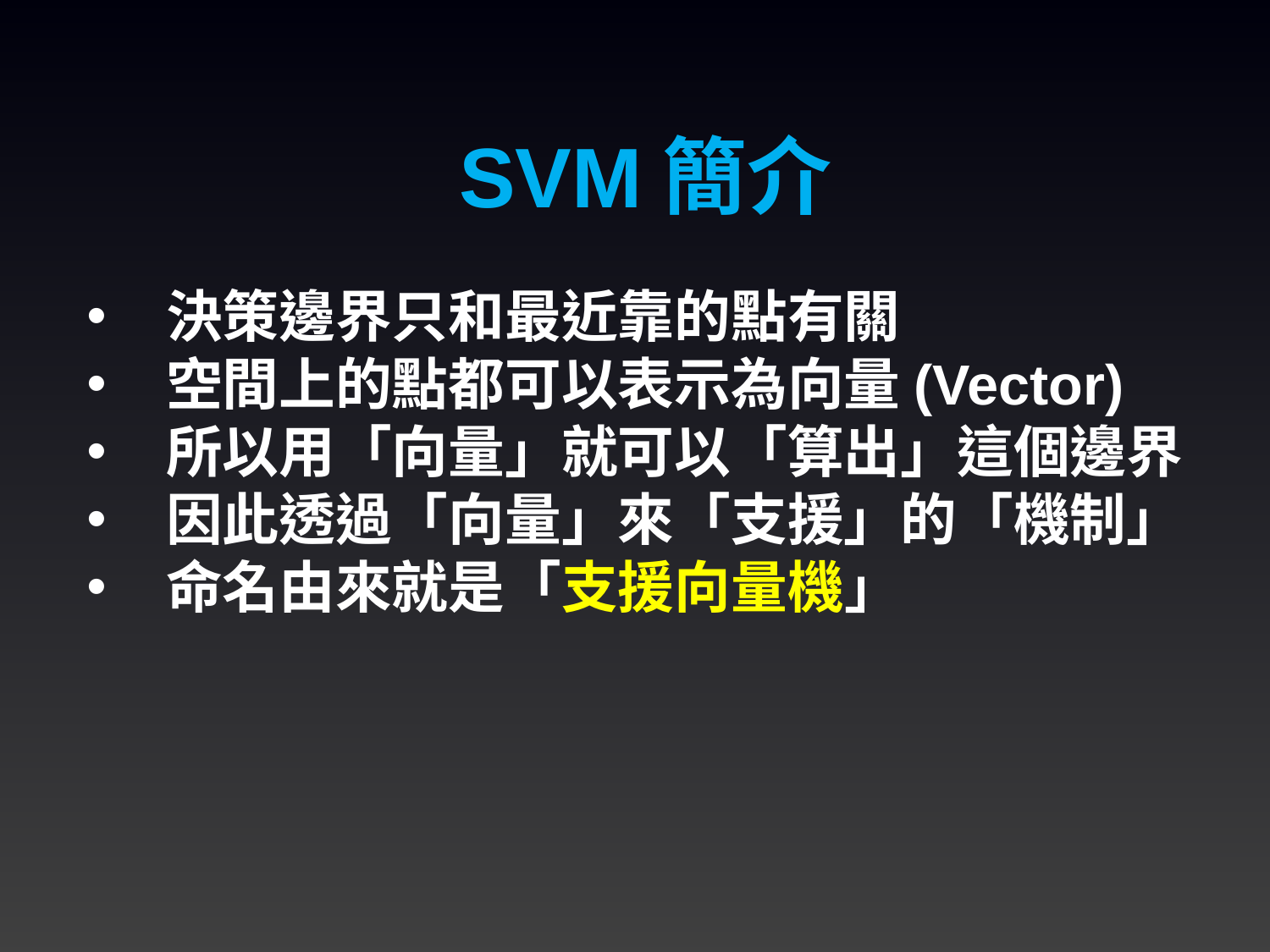

SVM簡介
決策邊界只和最近靠的點有關
空間上的點都可以表示為向量(Vector)
所以用「向量」就可以「算出」這個邊界
因此透過「向量」來「支援」的「機制」
命名由來就是「支援向量機」